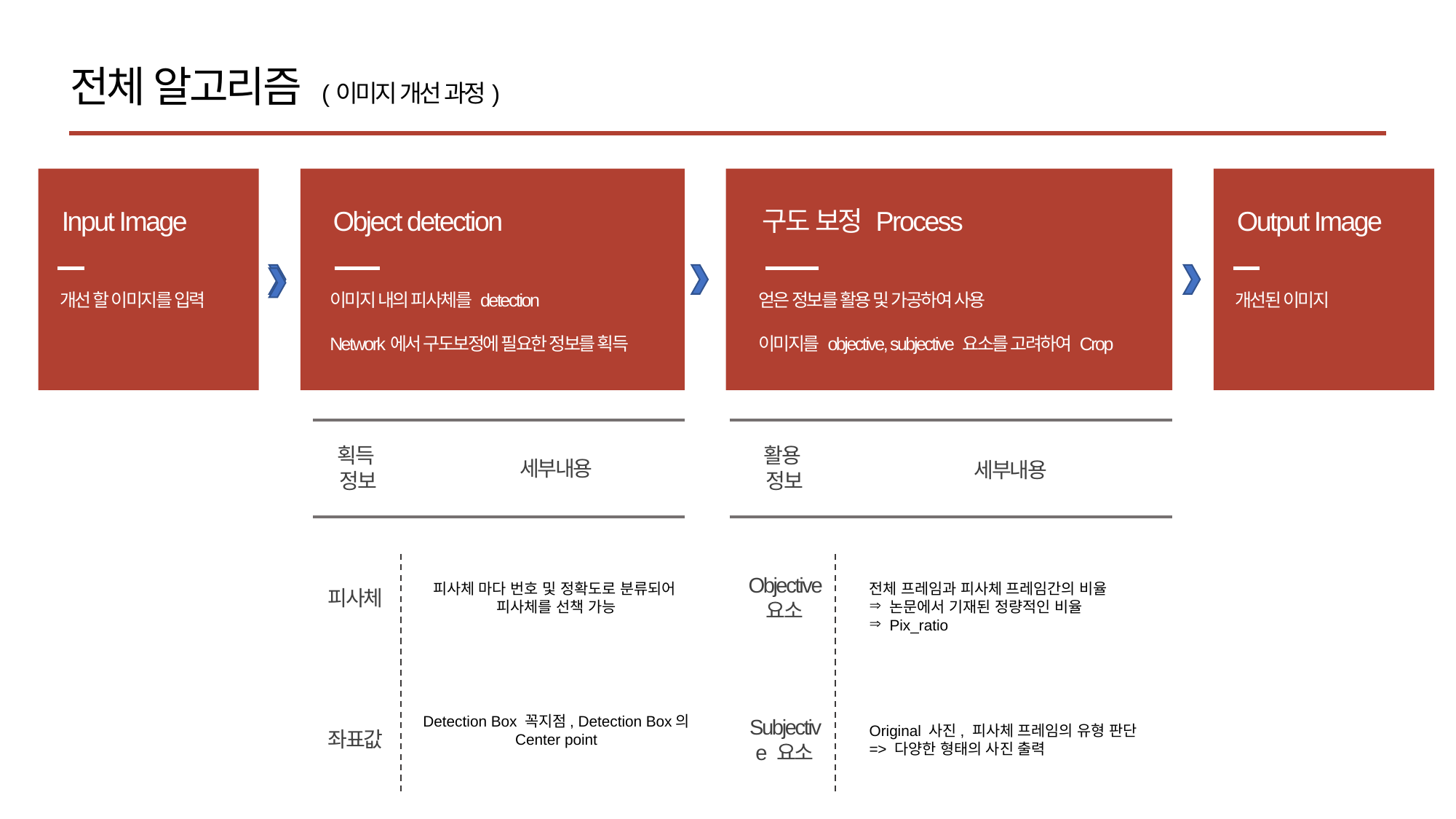

전체 알고리즘 (이미지 개선 과정)

Input Image
개선 할 이미지를 입력

Object detection
이미지 내의 피사체를 detection

Network에서 구도보정에 필요한 정보를 획득

구도 보정 Process
얻은 정보를 활용 및 가공하여 사용

이미지를 objective, subjective 요소를 고려하여 Crop

Output Image
개선된 이미지

획득
정보
활용
정보

세부내용
세부내용
Objective 요소
피사체 마다 번호 및 정확도로 분류되어
피사체를 선책 가능
전체 프레임과 피사체 프레임간의 비율
논문에서 기재된 정량적인 비율
Pix_ratio
피사체

Detection Box 꼭지점, Detection Box의 Center point
Subjective 요소
Original 사진, 피사체 프레임의 유형 판단
=> 다양한 형태의 사진 출력
좌표값